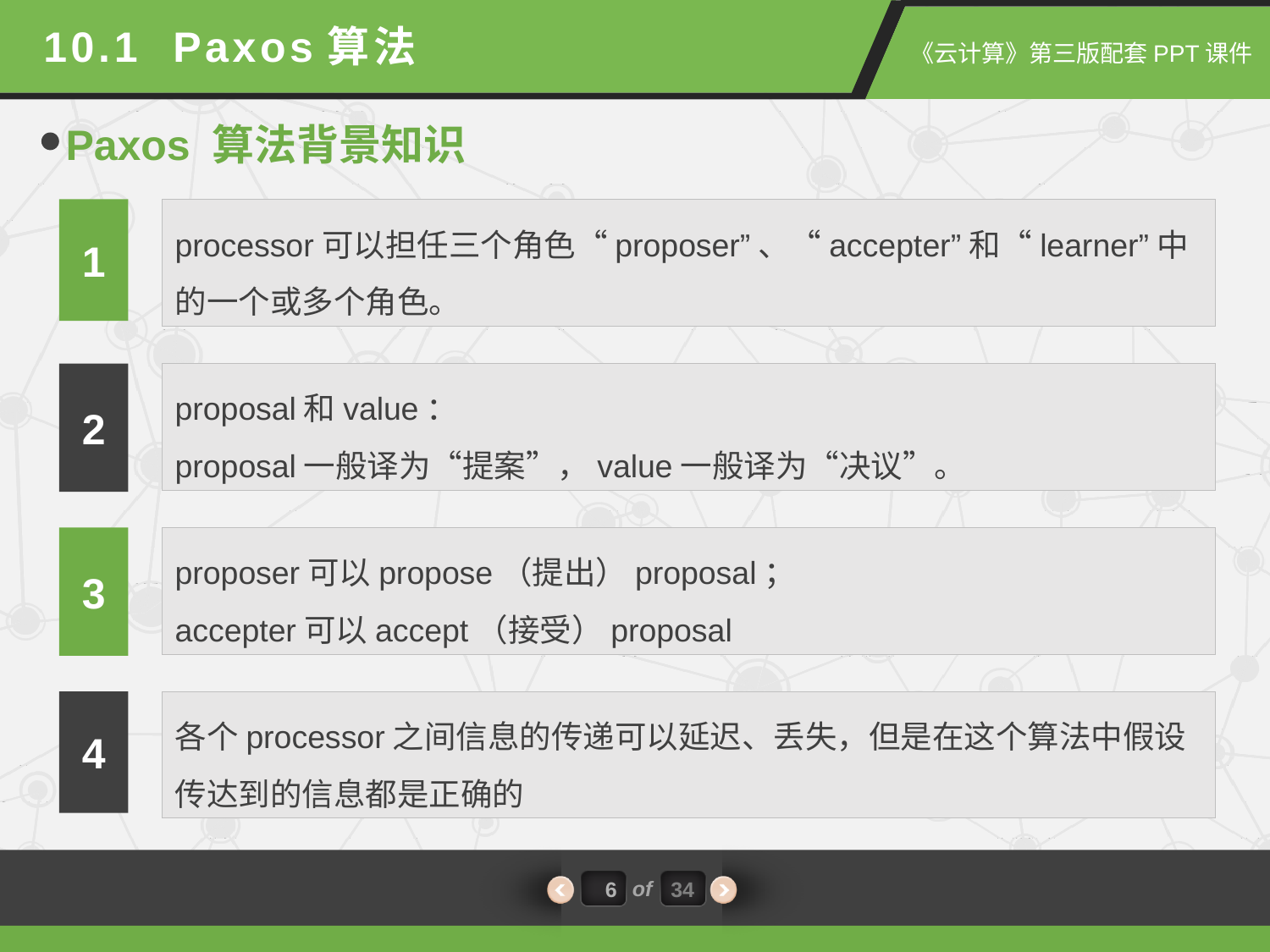

10.1  Paxos算法
Paxos 算法背景知识

1
processor可以担任三个角色“proposer”、“accepter”和“learner”中的一个或多个角色。
2
proposal和value：
proposal一般译为“提案”，value一般译为“决议”。
3
proposer可以propose（提出）proposal；
accepter可以accept（接受）proposal
4
各个processor之间信息的传递可以延迟、丢失，但是在这个算法中假设传达到的信息都是正确的
6